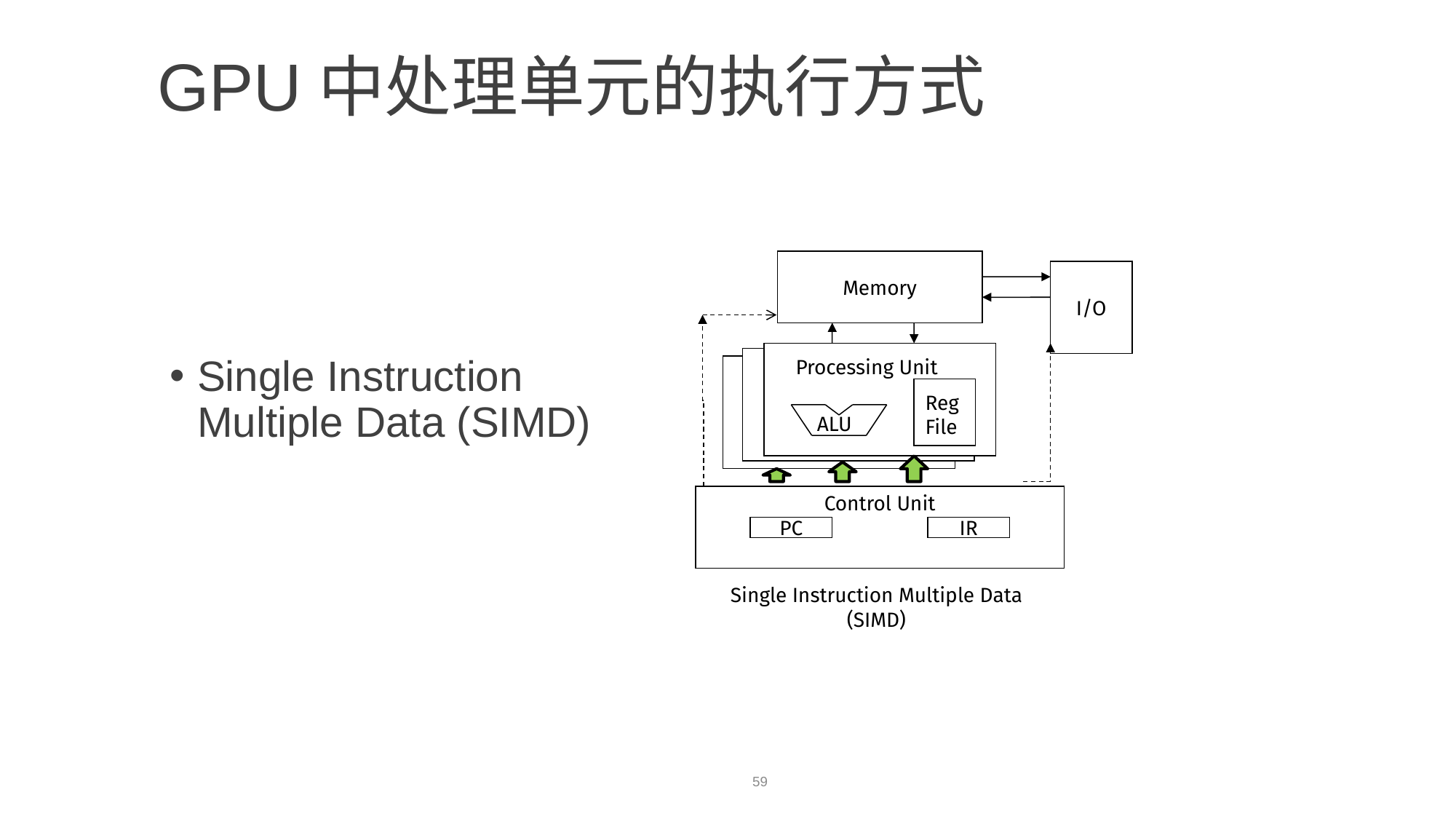

GPU中处理单元的执行方式
Memory
I/O

Processing Unit

Single Instruction Multiple Data (SIMD)

Reg
File

ALU

Control Unit

PC
IR
Single Instruction Multiple Data
(SIMD)
59